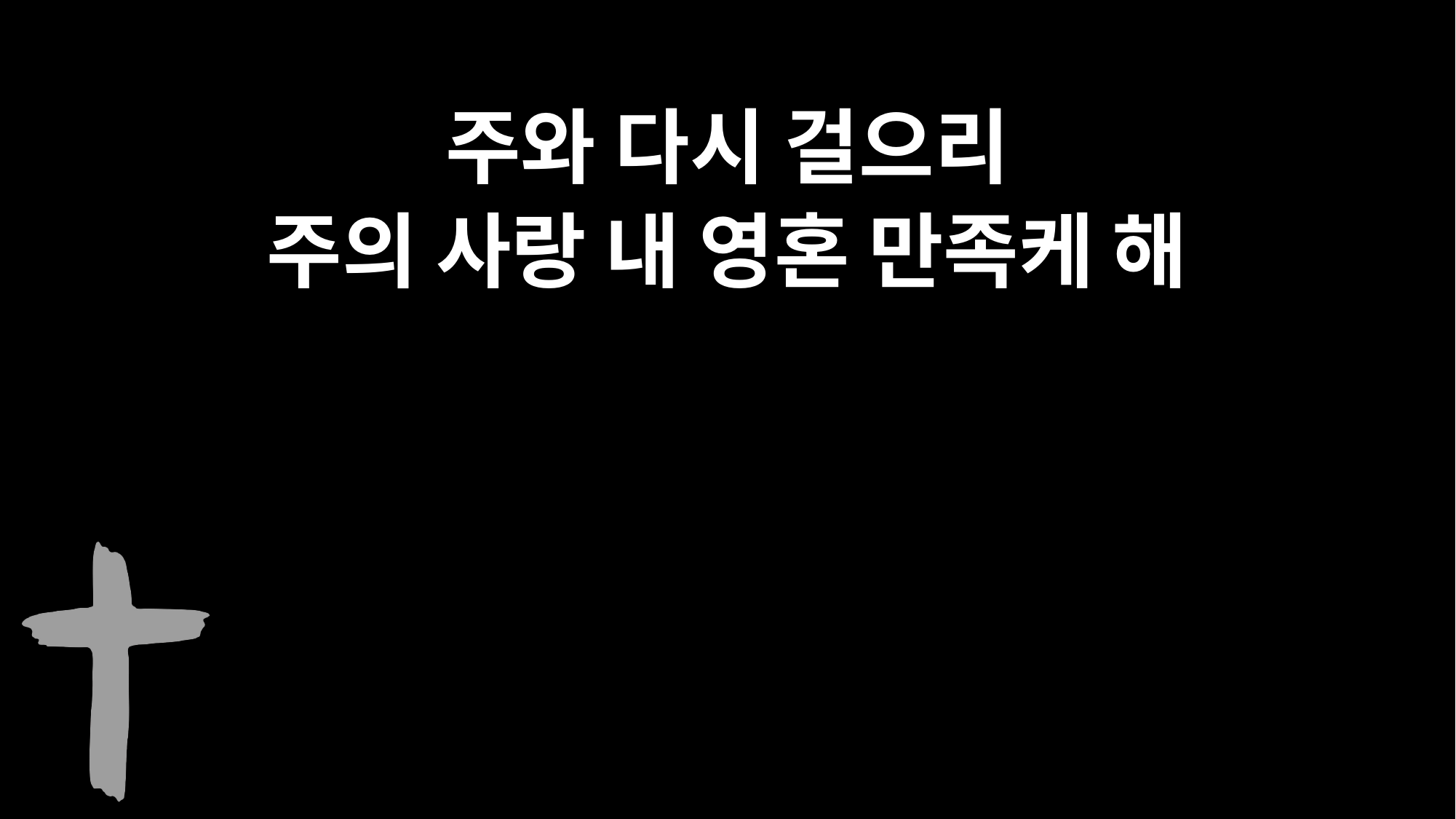

주와 다시 걸으리
주의 사랑 내 영혼 만족케 해